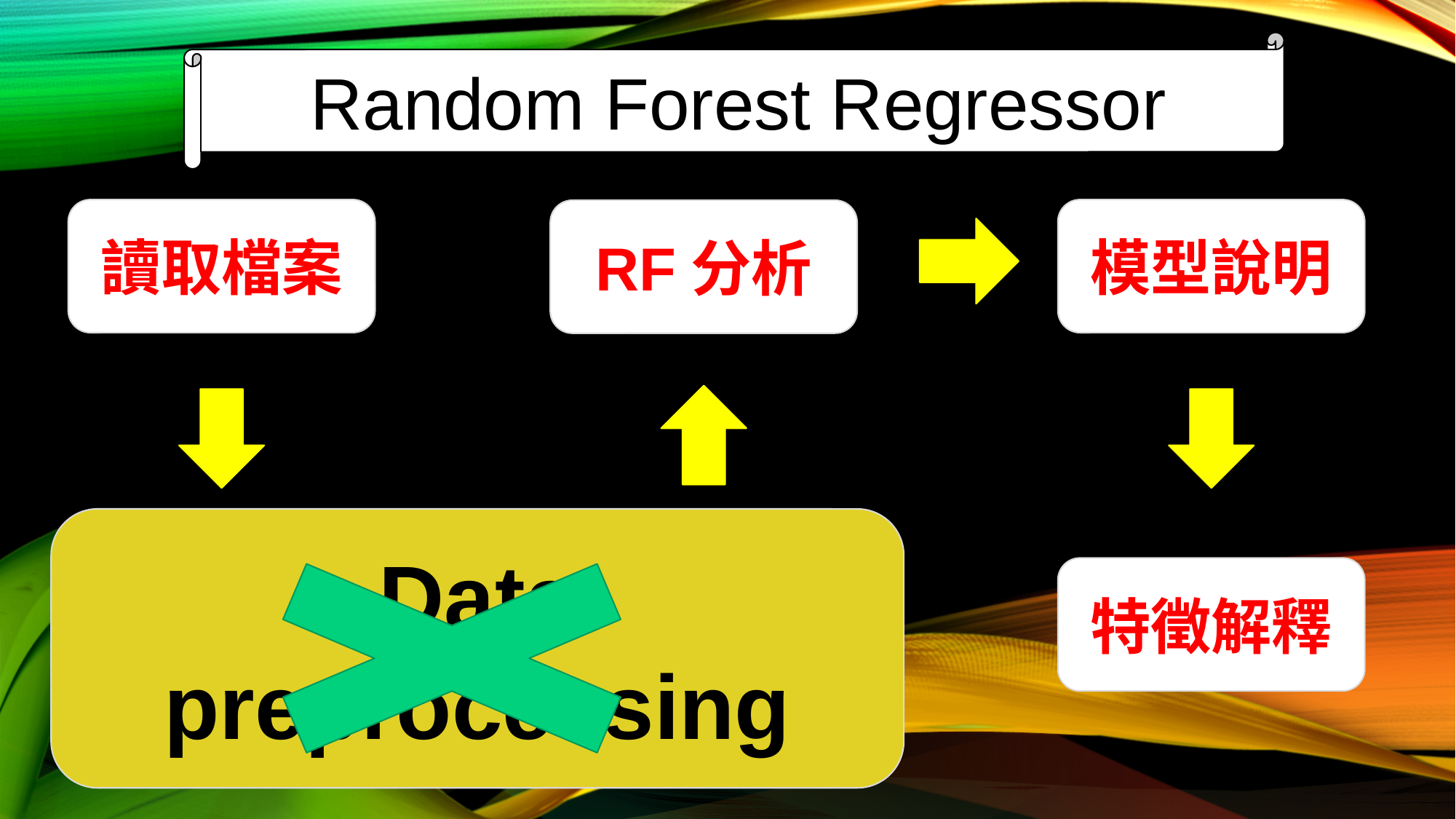

Random Forest Regressor
模型說明
讀取檔案
RF分析

Data preprocessing

y uxl4
資料清理

特徵解釋
數據切割及編碼